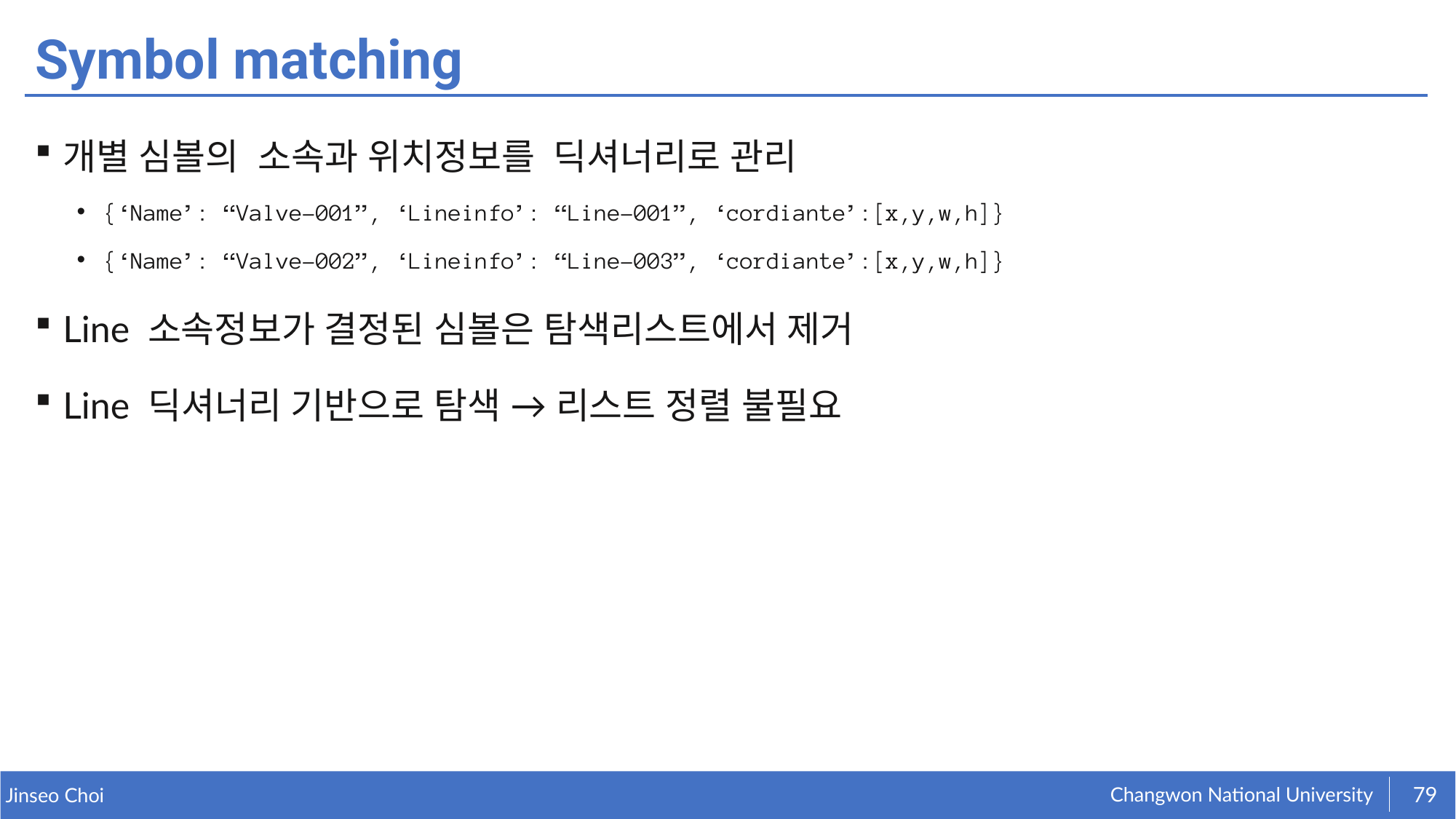

# Symbol matching
개별 심볼의  소속과 위치정보를  딕셔너리로 관리
{‘Name’: “Valve-001”, ‘Lineinfo’: “Line-001”, ‘cordiante’:[x,y,w,h]}
{‘Name’: “Valve-002”, ‘Lineinfo’: “Line-003”, ‘cordiante’:[x,y,w,h]}
Line 소속정보가 결정된 심볼은 탐색리스트에서 제거
Line 딕셔너리 기반으로 탐색 → 리스트 정렬 불필요

79